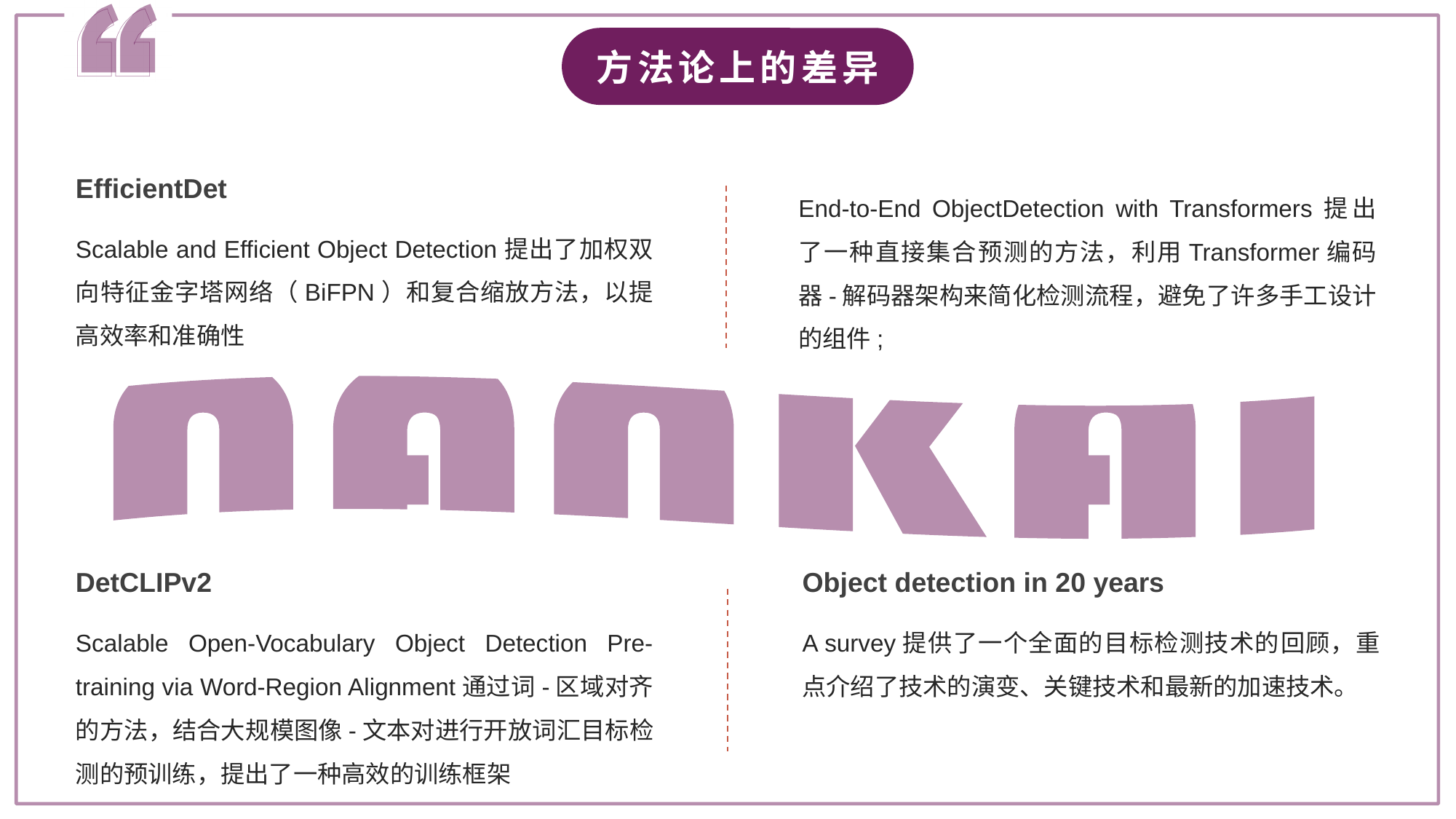

方法论上的差异
EfficientDet
Scalable and Efficient Object Detection提出了加权双向特征金字塔网络（BiFPN）和复合缩放方法，以提高效率和准确性
End-to-End ObjectDetection with Transformers提出了一种直接集合预测的方法，利用Transformer编码器-解码器架构来简化检测流程，避免了许多手工设计的组件;

DetCLIPv2
Scalable Open-Vocabulary Object Detection Pre-training via Word-Region Alignment通过词-区域对齐的方法，结合大规模图像-文本对进行开放词汇目标检测的预训练，提出了一种高效的训练框架
Object detection in 20 years
A survey提供了一个全面的目标检测技术的回顾，重点介绍了技术的演变、关键技术和最新的加速技术。